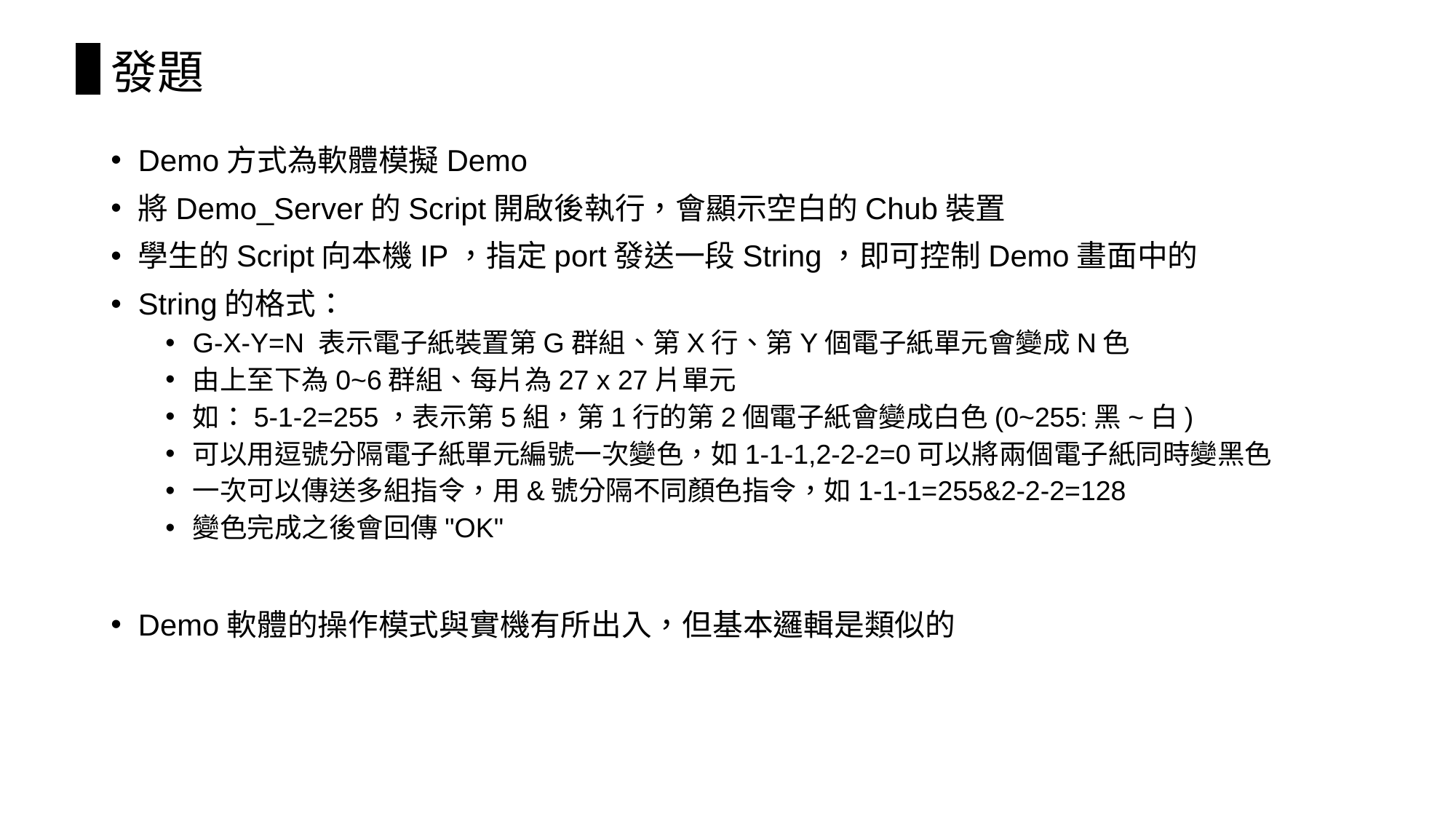

# 發題
Demo方式為軟體模擬Demo
將Demo_Server的Script開啟後執行，會顯示空白的Chub裝置
學生的Script向本機IP，指定port發送一段String，即可控制Demo畫面中的
String的格式：
G-X-Y=N 表示電子紙裝置第G群組、第X行、第Y個電子紙單元會變成N色
由上至下為0~6群組、每片為27 x 27片單元
如：5-1-2=255，表示第5組，第1行的第2個電子紙會變成白色(0~255:黑~白)
可以用逗號分隔電子紙單元編號一次變色，如1-1-1,2-2-2=0可以將兩個電子紙同時變黑色
一次可以傳送多組指令，用&號分隔不同顏色指令，如1-1-1=255&2-2-2=128
變色完成之後會回傳"OK"

Demo軟體的操作模式與實機有所出入，但基本邏輯是類似的